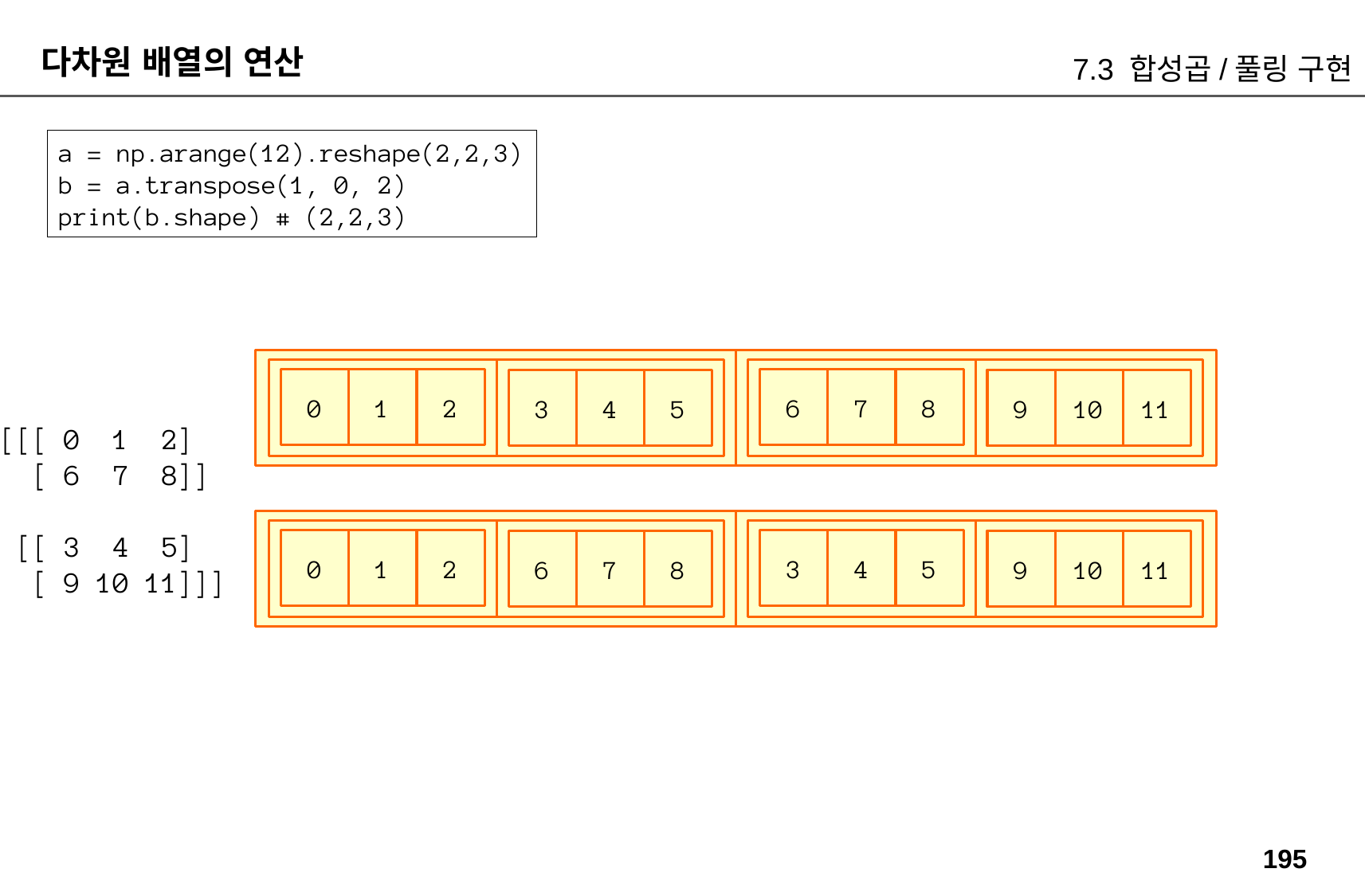

다차원 배열의 연산
7.3 합성곱/풀링 구현
a = np.arange(12).reshape(2,2,3)
b = a.transpose(1, 0, 2)
print(b.shape) # (2,2,3)

6
7
8
0
1
2
9
10
11
3
4
5
[[[ 0  1  2]
  [ 6  7  8]]

 [[ 3  4  5]
  [ 9 10 11]]]

3
4
5
0
1
2
9
10
11
6
7
8